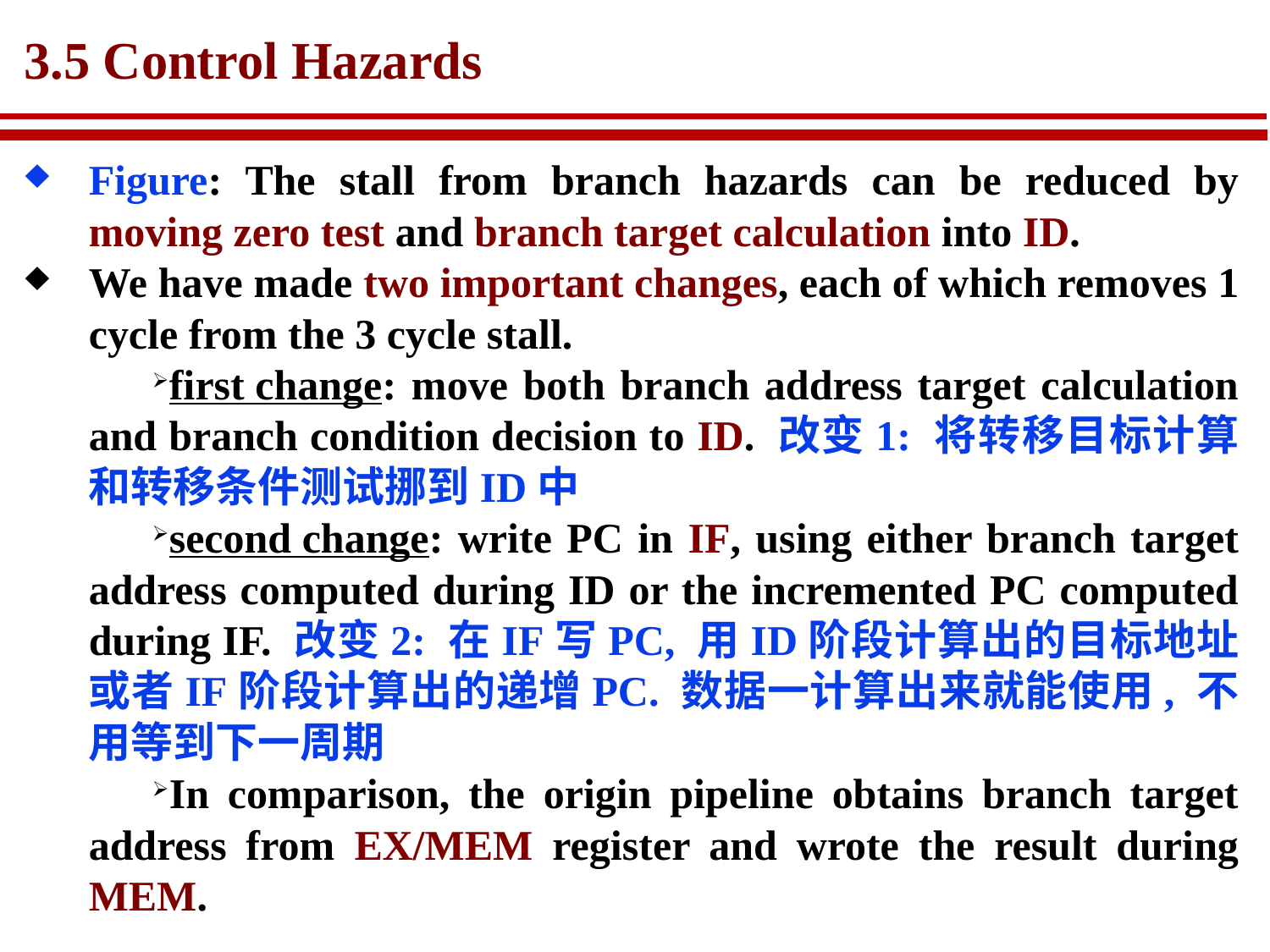

# 3.5 Control Hazards
Figure: The stall from branch hazards can be reduced by moving zero test and branch target calculation into ID.
We have made two important changes, each of which removes 1 cycle from the 3 cycle stall.
first change: move both branch address target calculation and branch condition decision to ID. 改变1: 将转移目标计算和转移条件测试挪到ID中
second change: write PC in IF, using either branch target address computed during ID or the incremented PC computed during IF. 改变2: 在IF写PC, 用ID阶段计算出的目标地址或者IF阶段计算出的递增PC. 数据一计算出来就能使用, 不用等到下一周期
In comparison, the origin pipeline obtains branch target address from EX/MEM register and wrote the result during MEM.